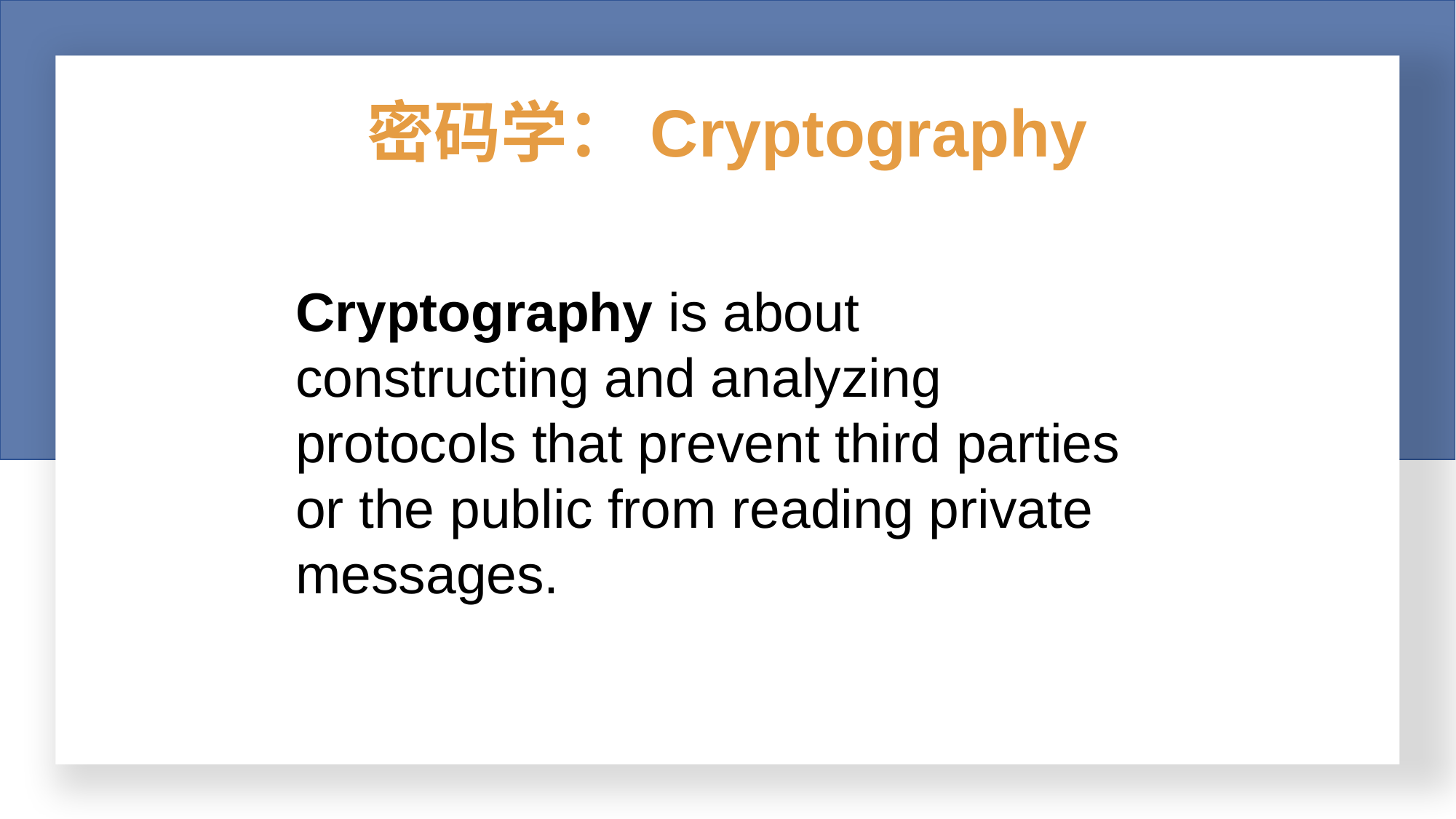

# 密码学：Cryptography
Cryptography is about constructing and analyzing protocols that prevent third parties or the public from reading private messages.